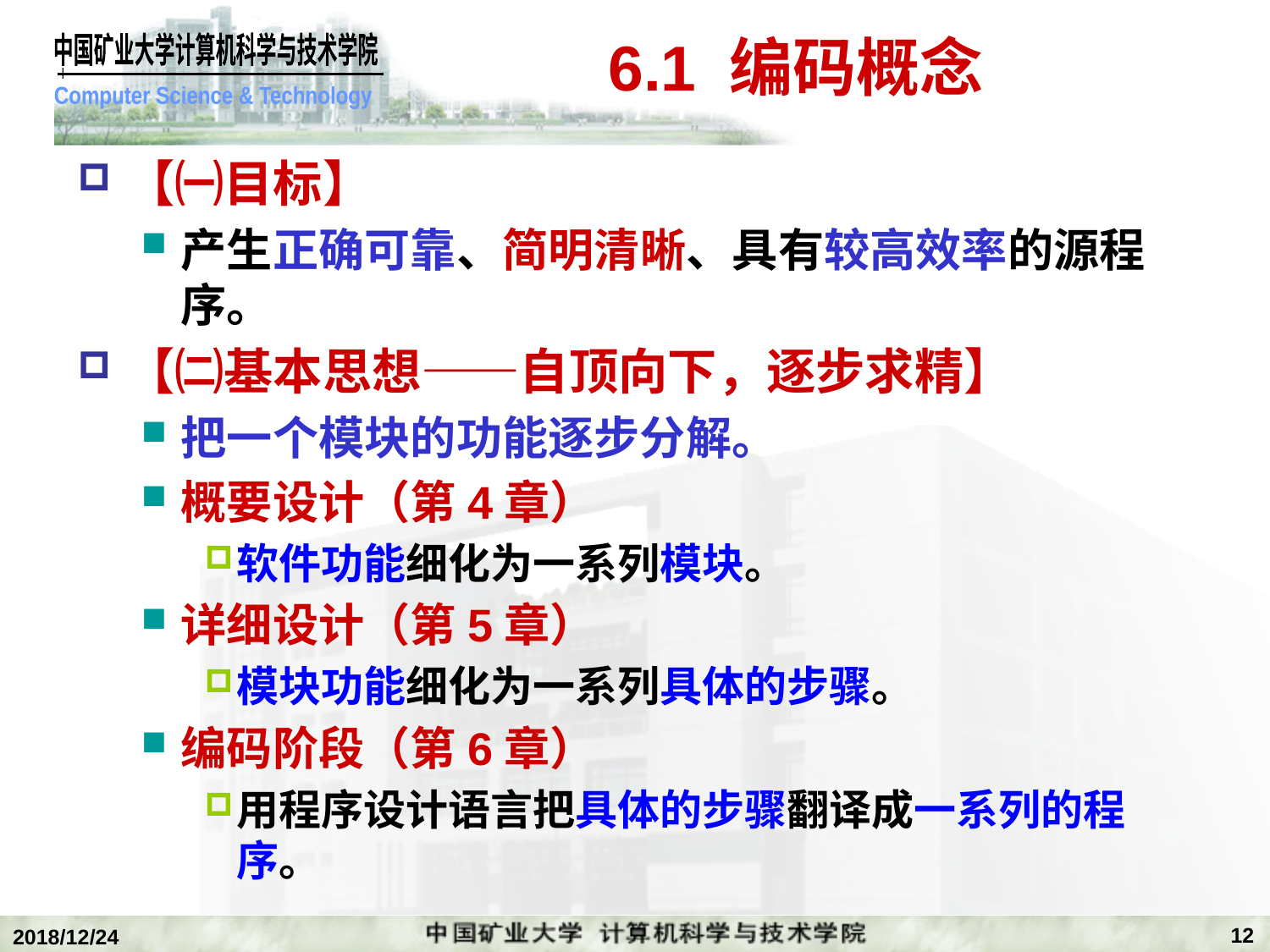

# 6.1 编码概念
【㈠目标】
产生正确可靠、简明清晰、具有较高效率的源程序。
【㈡基本思想——自顶向下，逐步求精】
把一个模块的功能逐步分解。
概要设计（第4章）
软件功能细化为一系列模块。
详细设计（第5章）
模块功能细化为一系列具体的步骤。
编码阶段（第6章）
用程序设计语言把具体的步骤翻译成一系列的程序。
12
2018/12/24